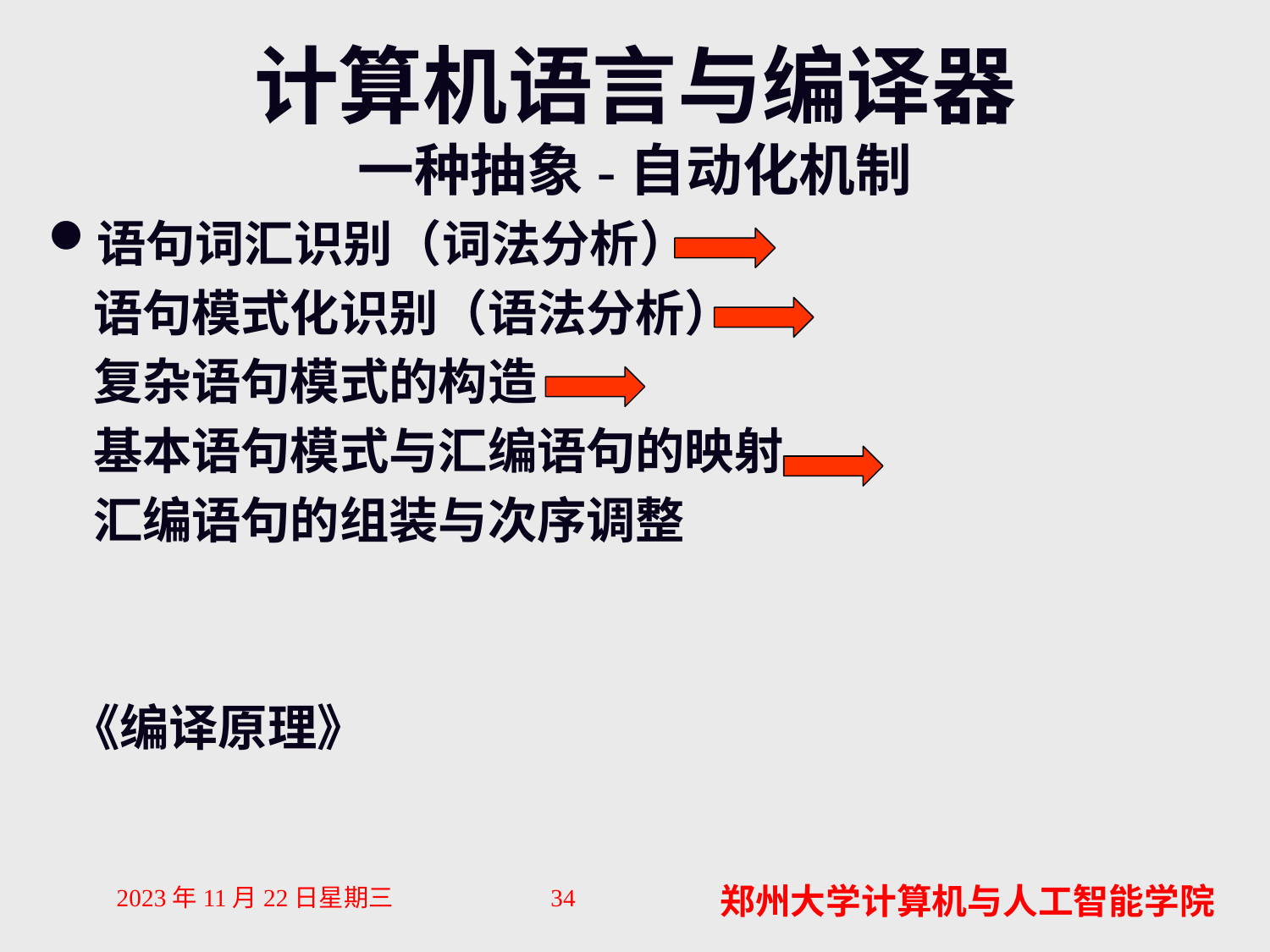

# 计算机语言与编译器 一种抽象-自动化机制
语句词汇识别（词法分析）
   语句模式化识别（语法分析）
   复杂语句模式的构造
   基本语句模式与汇编语句的映射
   汇编语句的组装与次序调整

 《编译原理》